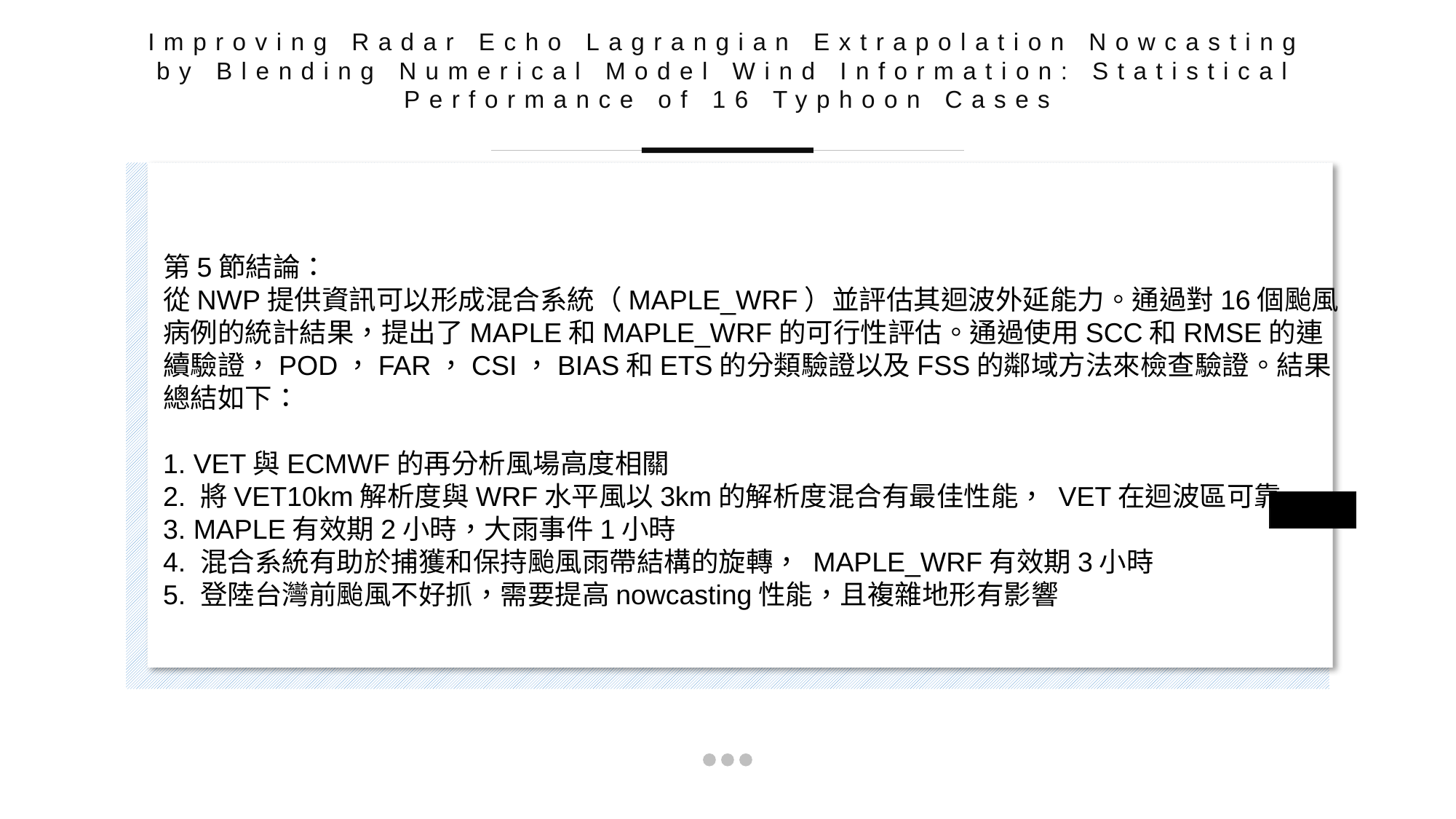

Improving Radar Echo Lagrangian Extrapolation Nowcasting by Blending Numerical Model Wind Information: Statistical Performance of 16 Typhoon Cases

第5節結論：
從NWP提供資訊可以形成混合系統（MAPLE_WRF）並評估其迴波外延能力。通過對16個颱風病例的統計結果，提出了MAPLE和MAPLE_WRF的可行性評估。通過使用SCC和RMSE的連續驗證，POD，FAR，CSI，BIAS和ETS的分類驗證以及FSS的鄰域方法來檢查驗證。結果總結如下：

1. VET與ECMWF的再分析風場高度相關
2. 將VET10km解析度與WRF水平風以3km的解析度混合有最佳性能， VET在迴波區可靠
3. MAPLE有效期2小時，大雨事件1小時
4. 混合系統有助於捕獲和保持颱風雨帶結構的旋轉， MAPLE_WRF有效期3小時
5. 登陸台灣前颱風不好抓，需要提高nowcasting性能，且複雜地形有影響